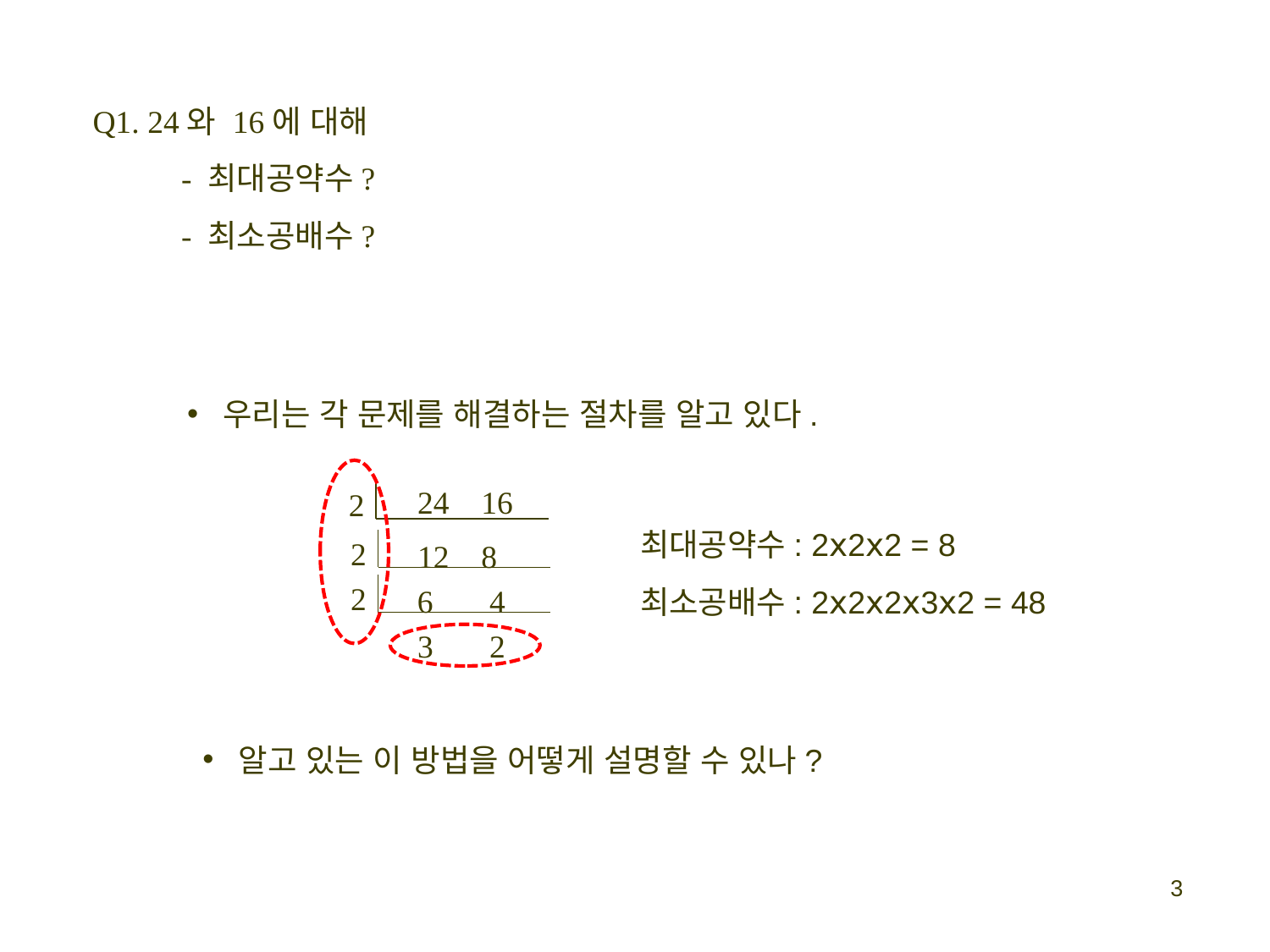

Q1. 24와 16에 대해
           - 최대공약수?
           - 최소공배수?
우리는 각 문제를 해결하는 절차를 알고 있다.

24    16
2
최대공약수: 2ⅹ2ⅹ2 = 8
최소공배수: 2ⅹ2ⅹ2ⅹ3ⅹ2 = 48
2
12    8

2
6       4
3       2
알고 있는 이 방법을 어떻게 설명할 수 있나?
3